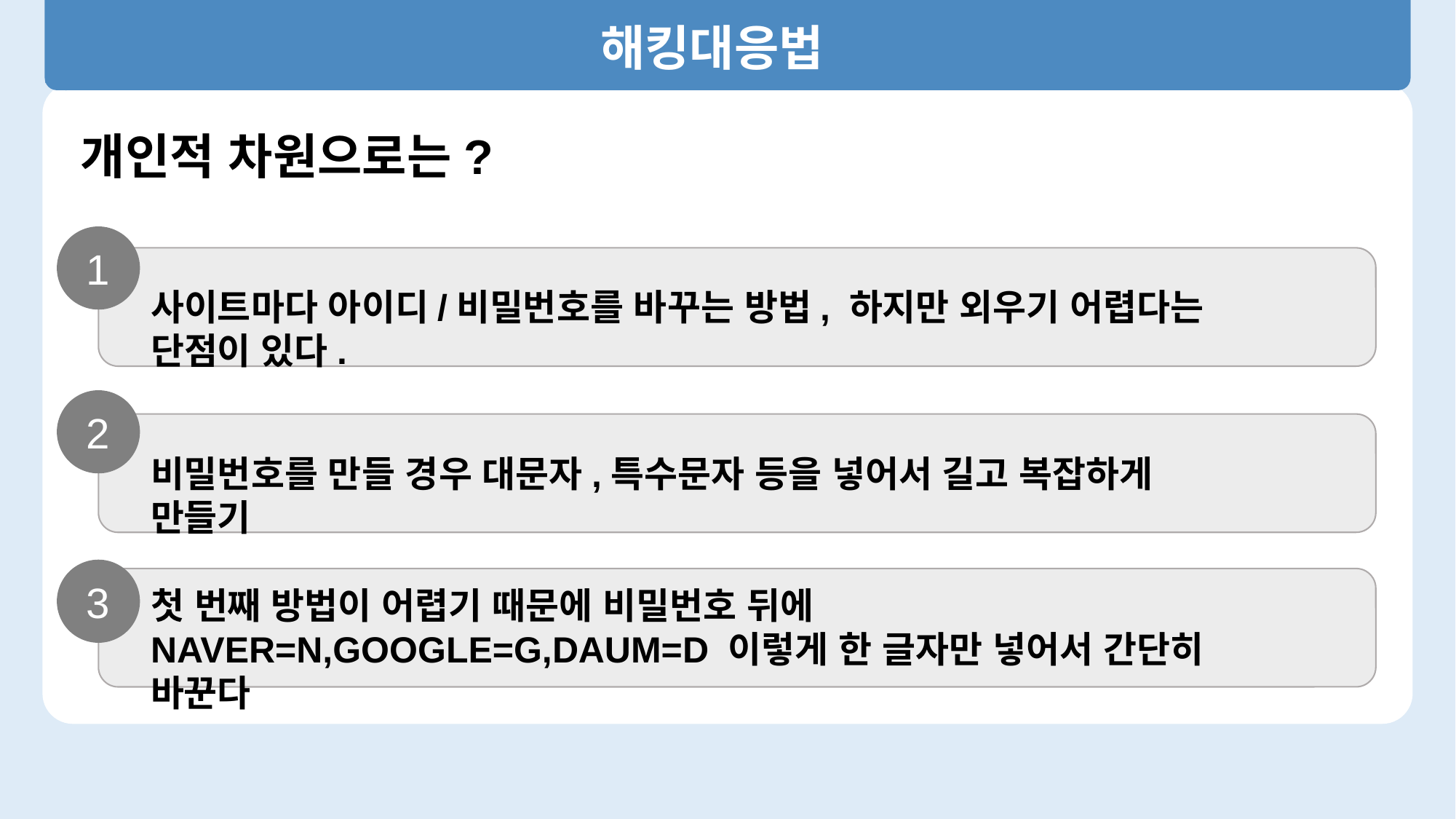

해킹대응법
개인적 차원으로는?
1

사이트마다 아이디/비밀번호를 바꾸는 방법, 하지만 외우기 어렵다는 단점이 있다.
2

비밀번호를 만들 경우 대문자,특수문자 등을 넣어서 길고 복잡하게 만들기
3

첫 번째 방법이 어렵기 때문에 비밀번호 뒤에
NAVER=N,GOOGLE=G,DAUM=D 이렇게 한 글자만 넣어서 간단히 바꾼다